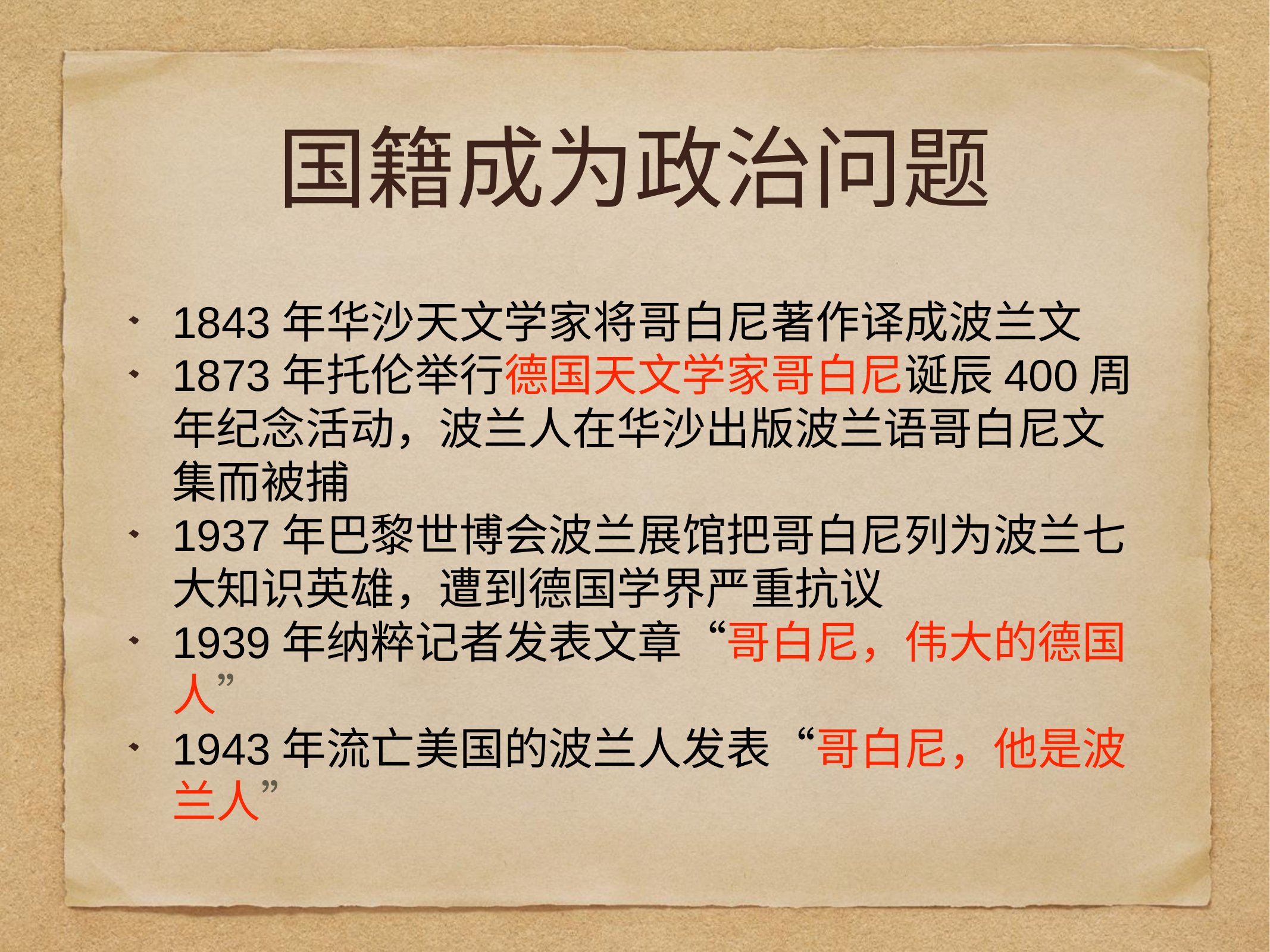

# 国籍成为政治问题
1843年华沙天文学家将哥白尼著作译成波兰文
1873年托伦举行德国天文学家哥白尼诞辰400周年纪念活动，波兰人在华沙出版波兰语哥白尼文集而被捕
1937年巴黎世博会波兰展馆把哥白尼列为波兰七大知识英雄，遭到德国学界严重抗议
1939年纳粹记者发表文章“哥白尼，伟大的德国人”
1943年流亡美国的波兰人发表“哥白尼，他是波兰人”